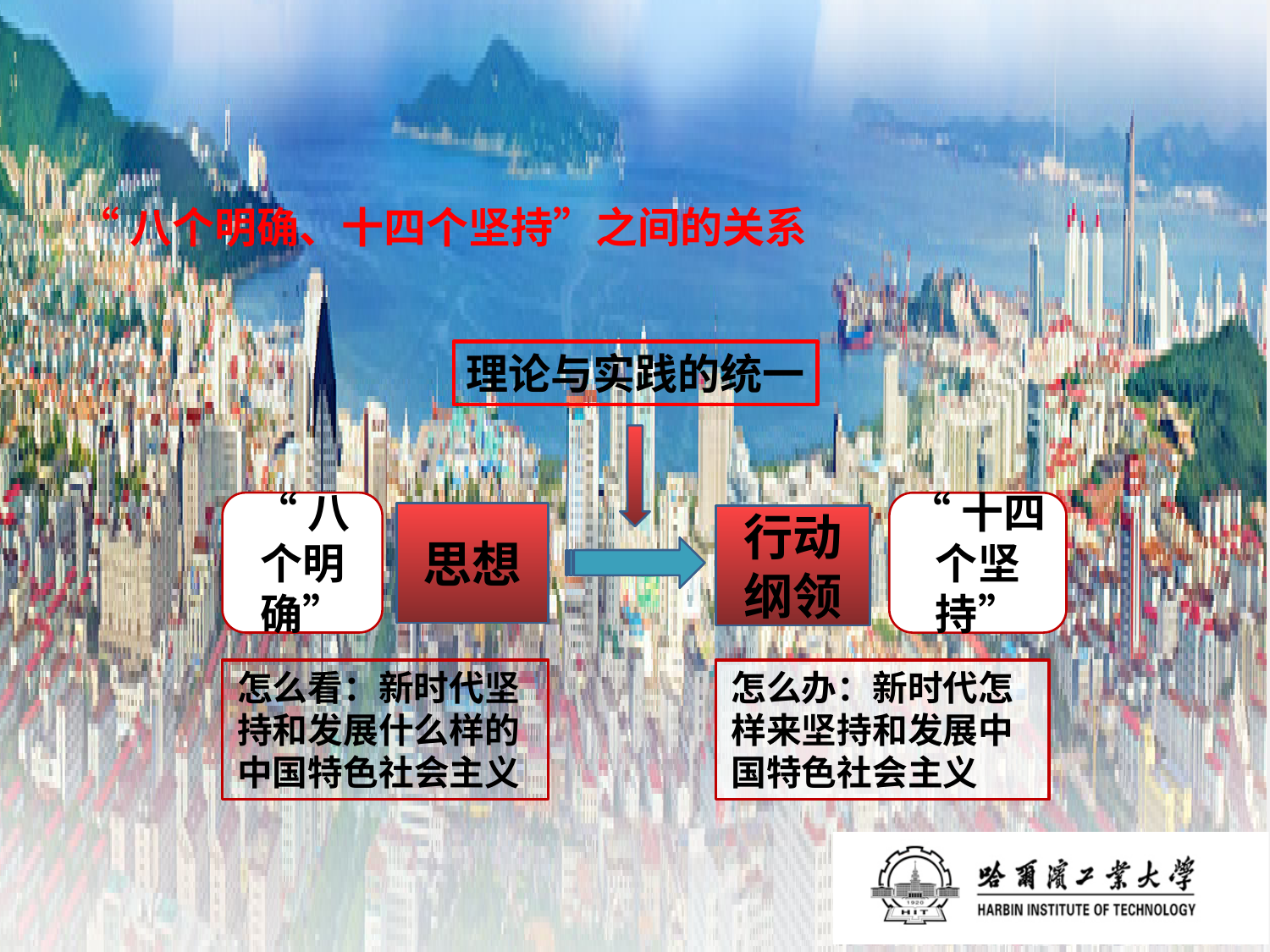

“八个明确、十四个坚持”之间的关系
理论与实践的统一

“八个明确”
“十四个坚持”
思想
行动
纲领

怎么看：新时代坚持和发展什么样的中国特色社会主义
怎么办：新时代怎样来坚持和发展中国特色社会主义